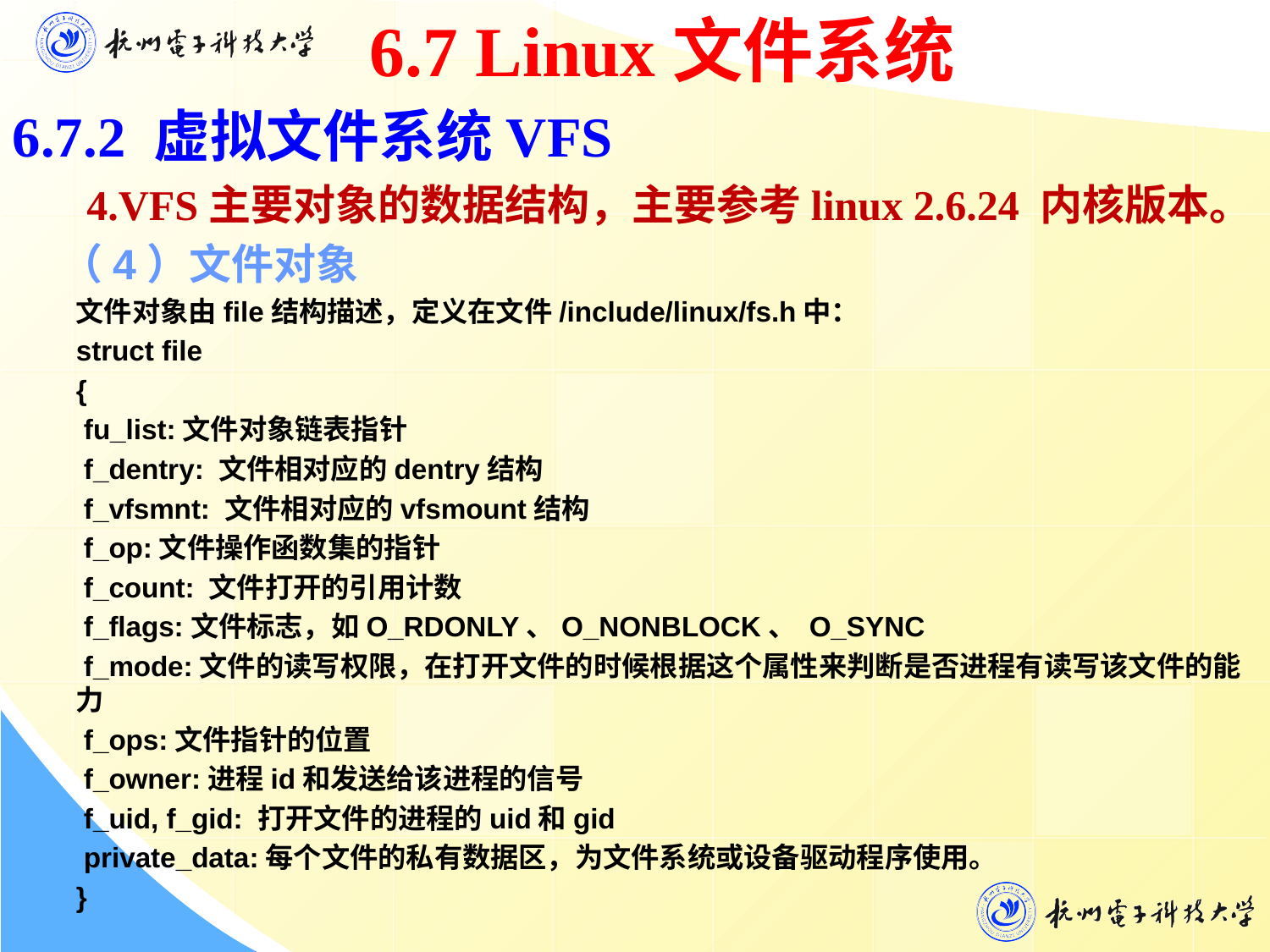

6.7 Linux文件系统
6.7.2 虚拟文件系统VFS
       4.VFS主要对象的数据结构，主要参考linux 2.6.24 内核版本。
    （4）文件对象
文件对象由file结构描述，定义在文件/include/linux/fs.h中：
struct file
{
 fu_list:文件对象链表指针
 f_dentry: 文件相对应的dentry结构
 f_vfsmnt: 文件相对应的vfsmount结构
 f_op:文件操作函数集的指针
 f_count: 文件打开的引用计数
 f_flags:文件标志，如O_RDONLY、O_NONBLOCK、 O_SYNC
 f_mode:文件的读写权限，在打开文件的时候根据这个属性来判断是否进程有读写该文件的能力
 f_ops:文件指针的位置
 f_owner:进程id和发送给该进程的信号
 f_uid, f_gid: 打开文件的进程的uid和gid
 private_data:每个文件的私有数据区，为文件系统或设备驱动程序使用。
}